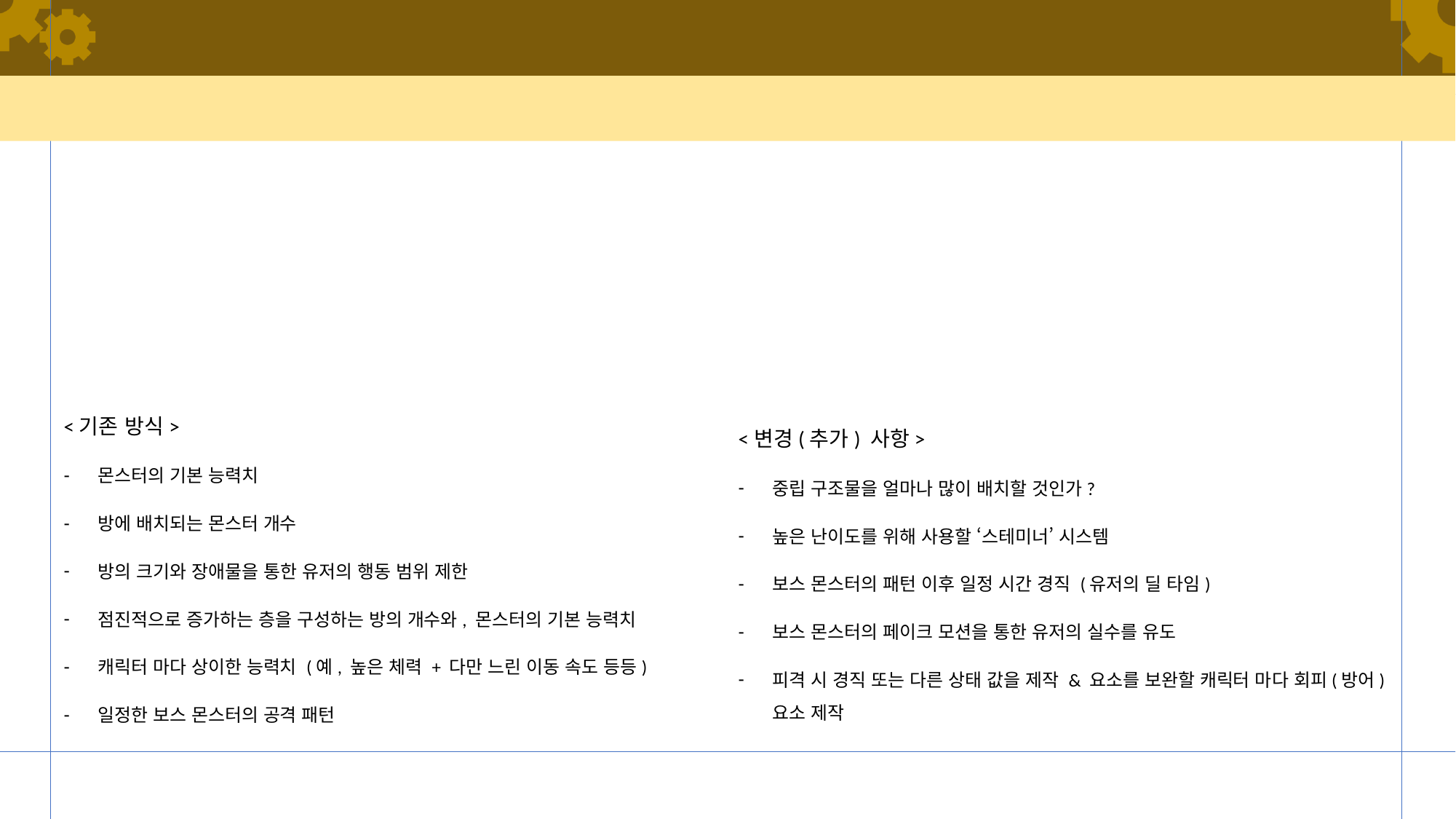

#

<기존 방식>
몬스터의 기본 능력치
방에 배치되는 몬스터 개수
방의 크기와 장애물을 통한 유저의 행동 범위 제한
점진적으로 증가하는 층을 구성하는 방의 개수와, 몬스터의 기본 능력치
캐릭터 마다 상이한 능력치 (예, 높은 체력 + 다만 느린 이동 속도 등등)
일정한 보스 몬스터의 공격 패턴
<변경(추가) 사항>
중립 구조물을 얼마나 많이 배치할 것인가?
높은 난이도를 위해 사용할 ‘스테미너’ 시스템
보스 몬스터의 패턴 이후 일정 시간 경직 (유저의 딜 타임)
보스 몬스터의 페이크 모션을 통한 유저의 실수를 유도
피격 시 경직 또는 다른 상태 값을 제작 & 요소를 보완할 캐릭터 마다 회피(방어)요소 제작